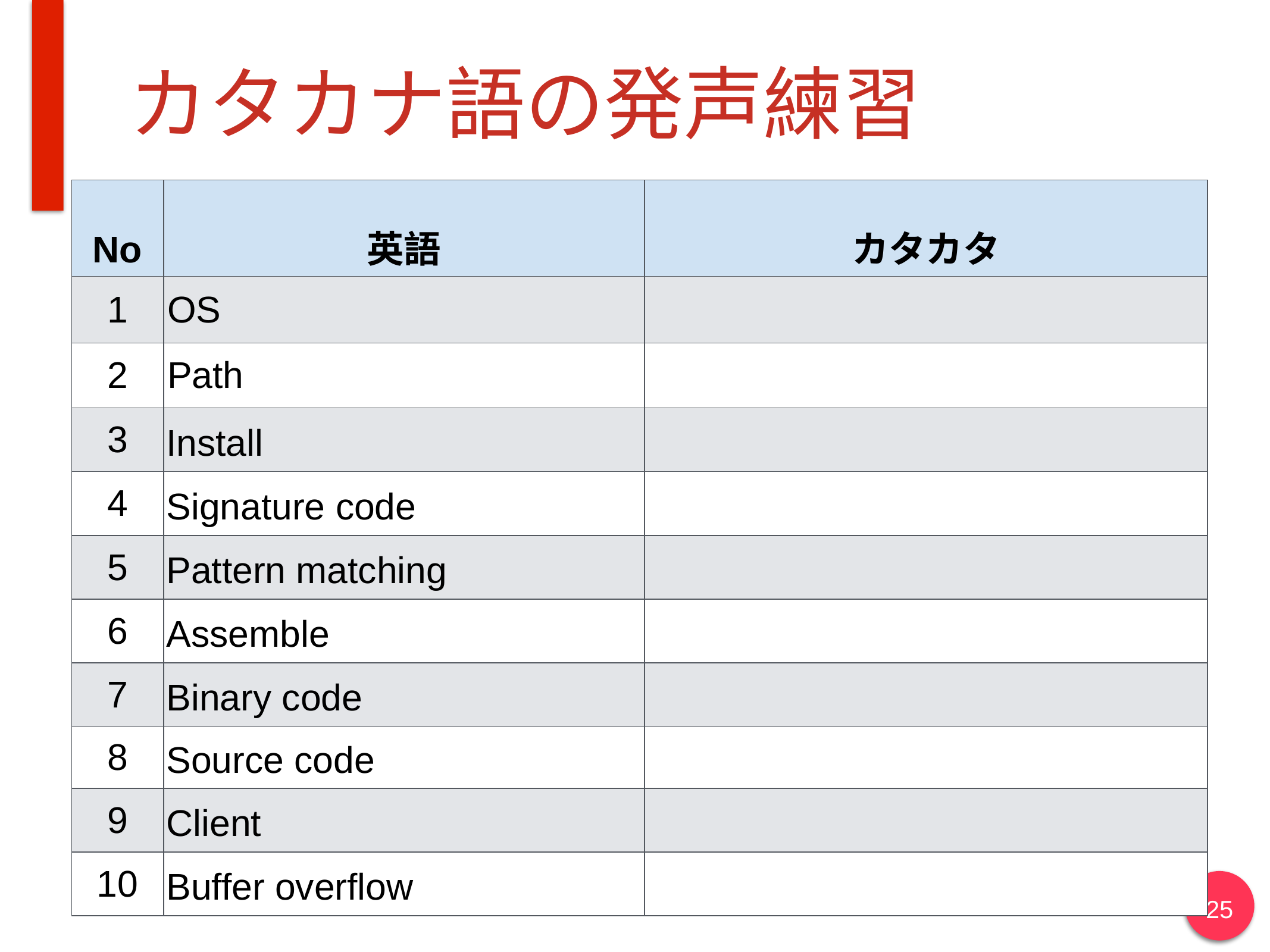

# カタカナ語の発声練習
| No | 英語 | カタカタ |
| --- | --- | --- |
| 1 | OS |  |
| 2 | Path |  |
| 3 | Install |  |
| 4 | Signature code |  |
| 5 | Pattern matching |  |
| 6 | Assemble |  |
| 7 | Binary code |  |
| 8 | Source code |  |
| 9 | Client |  |
| 10 | Buffer overflow |  |
25